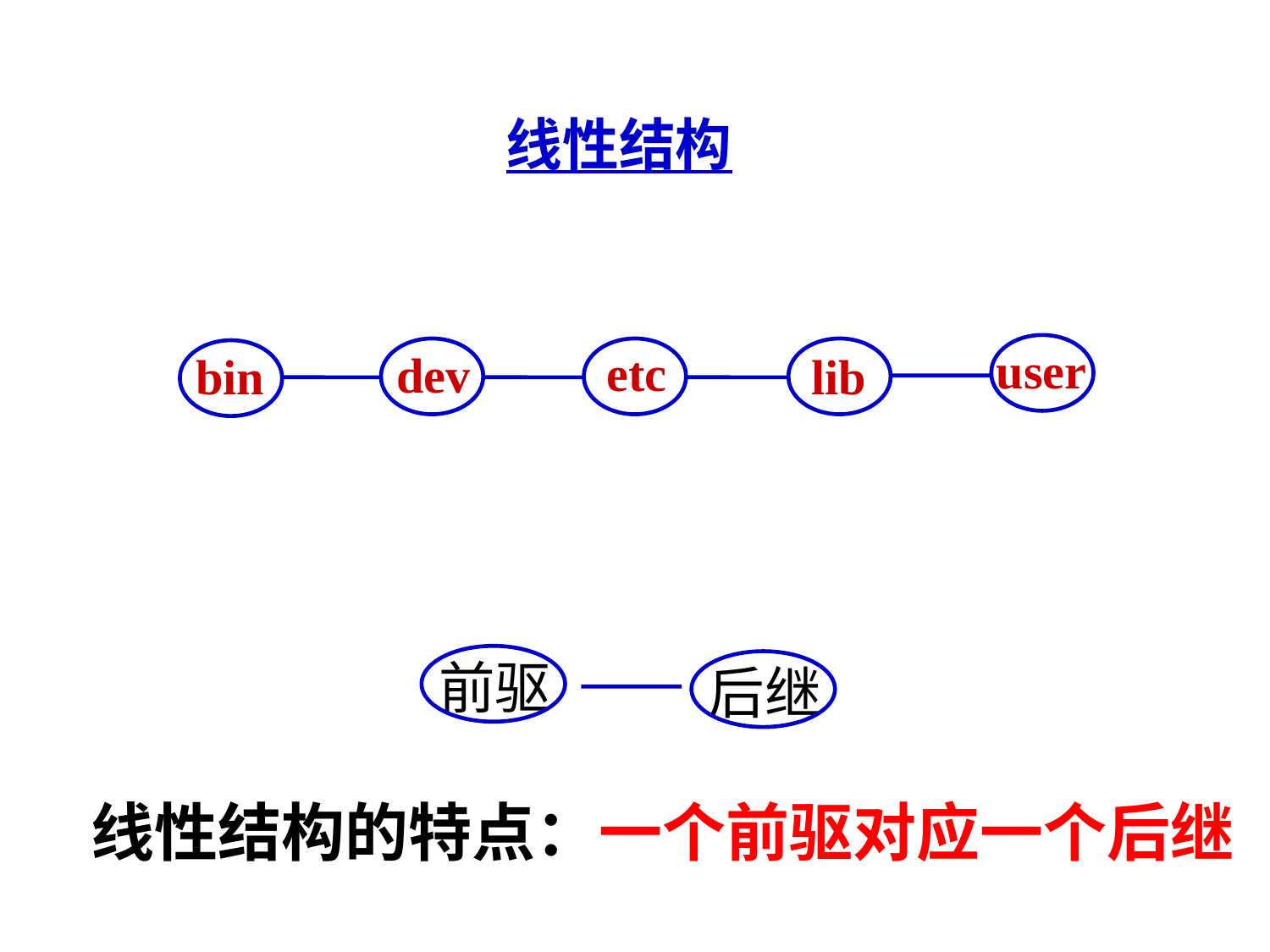

线性结构
user

etc
dev

bin
lib

前驱

后继

线性结构的特点：一个前驱对应一个后继